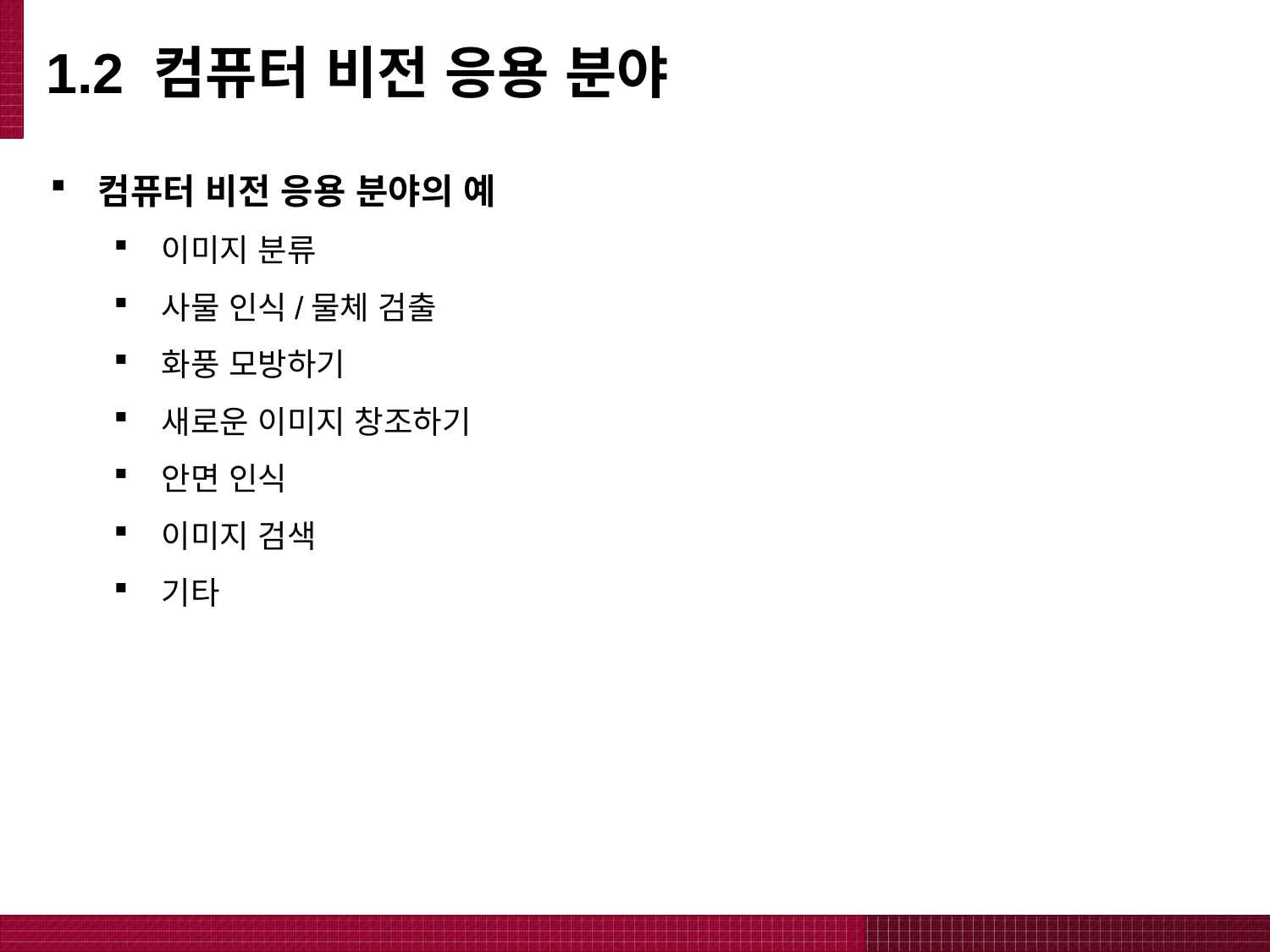

# 1.2 컴퓨터 비전 응용 분야
컴퓨터 비전 응용 분야의 예
이미지 분류
사물 인식/물체 검출
화풍 모방하기
새로운 이미지 창조하기
안면 인식
이미지 검색
기타